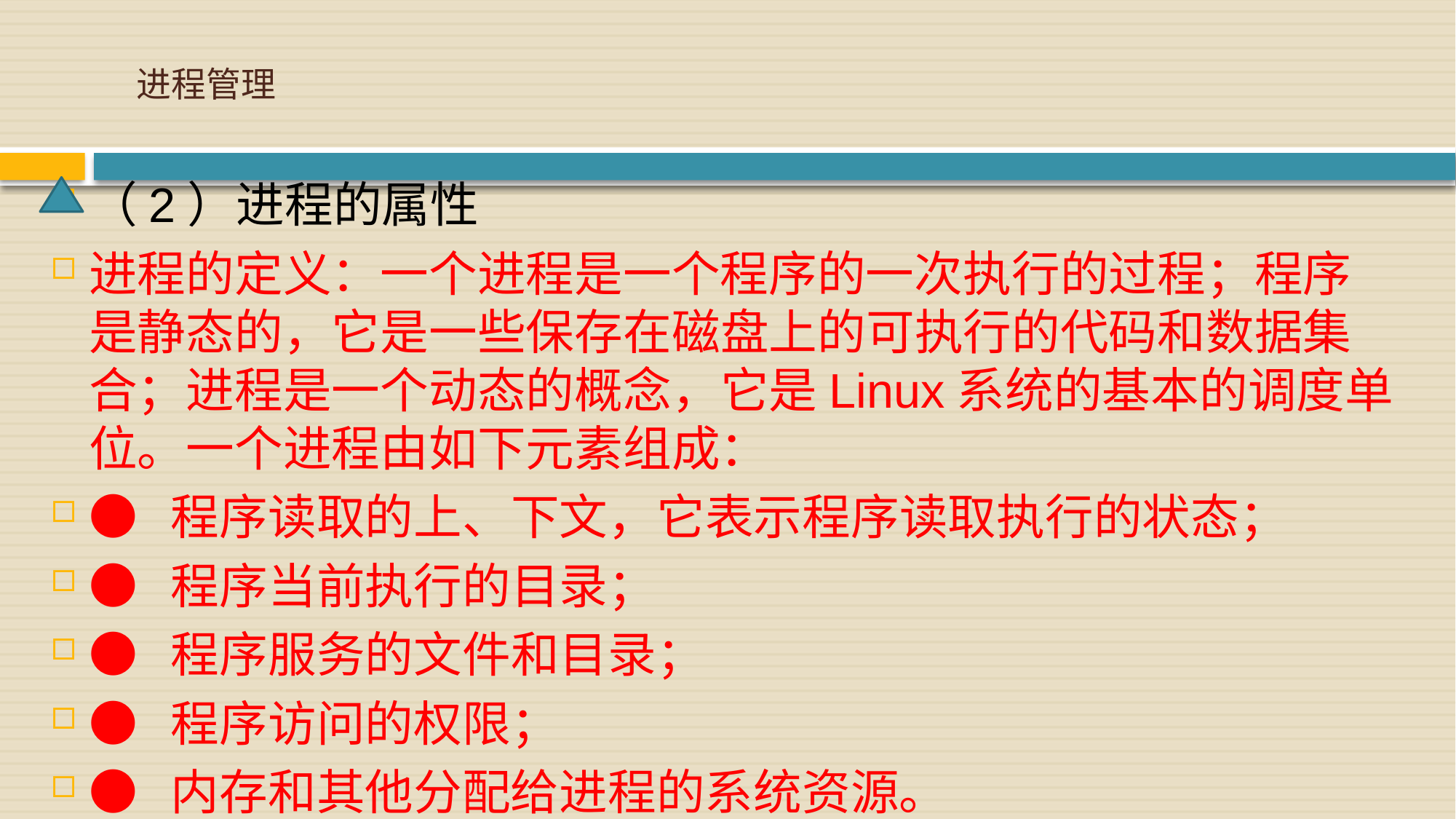

# 进程管理
（2）进程的属性
进程的定义：一个进程是一个程序的一次执行的过程；程序是静态的，它是一些保存在磁盘上的可执行的代码和数据集合；进程是一个动态的概念，它是Linux系统的基本的调度单位。一个进程由如下元素组成：
●  程序读取的上、下文，它表示程序读取执行的状态；
●  程序当前执行的目录；
●  程序服务的文件和目录；
●  程序访问的权限；
●  内存和其他分配给进程的系统资源。